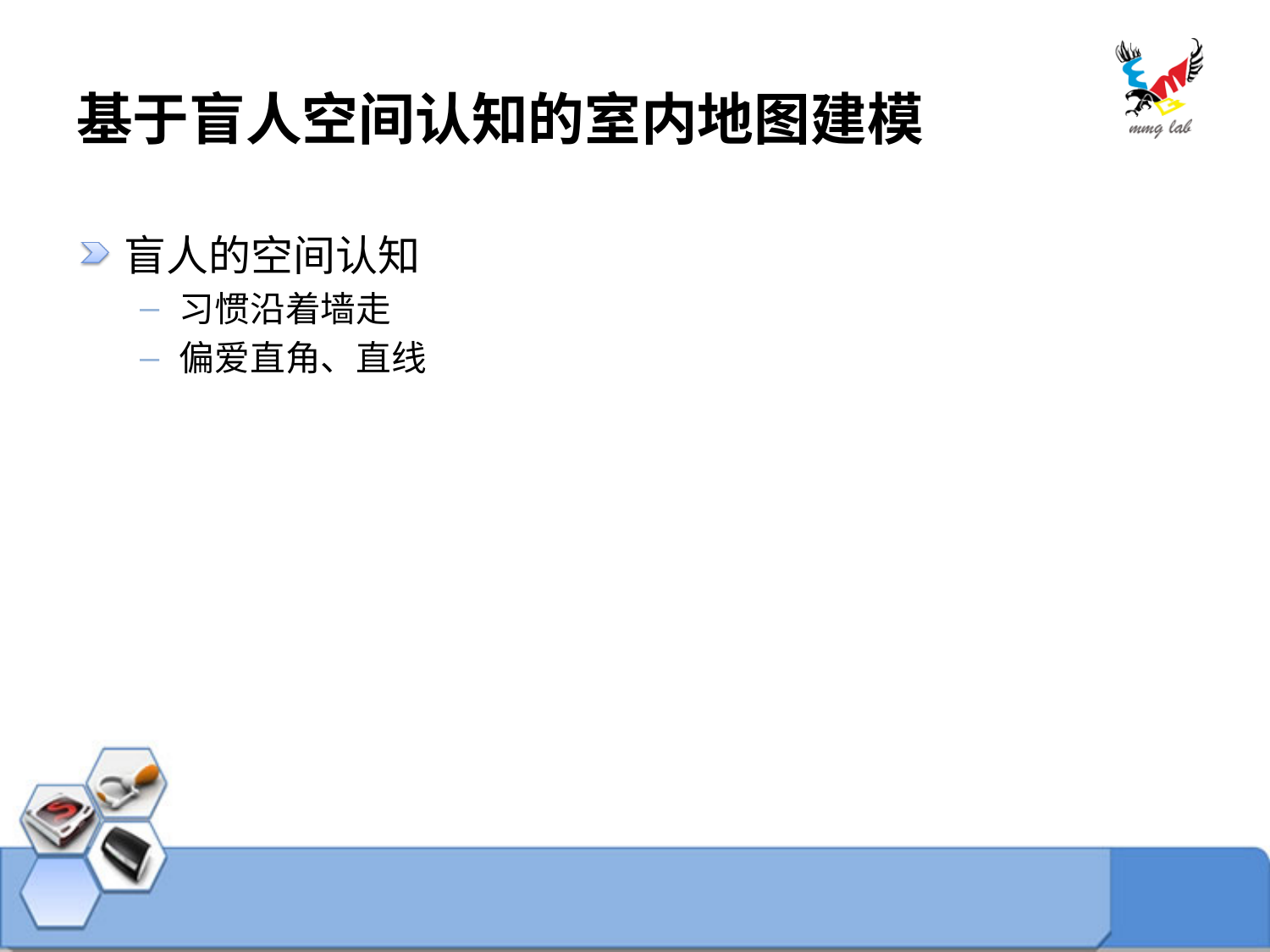

# 基于盲人空间认知的室内地图建模
盲人的空间认知
习惯沿着墙走
偏爱直角、直线